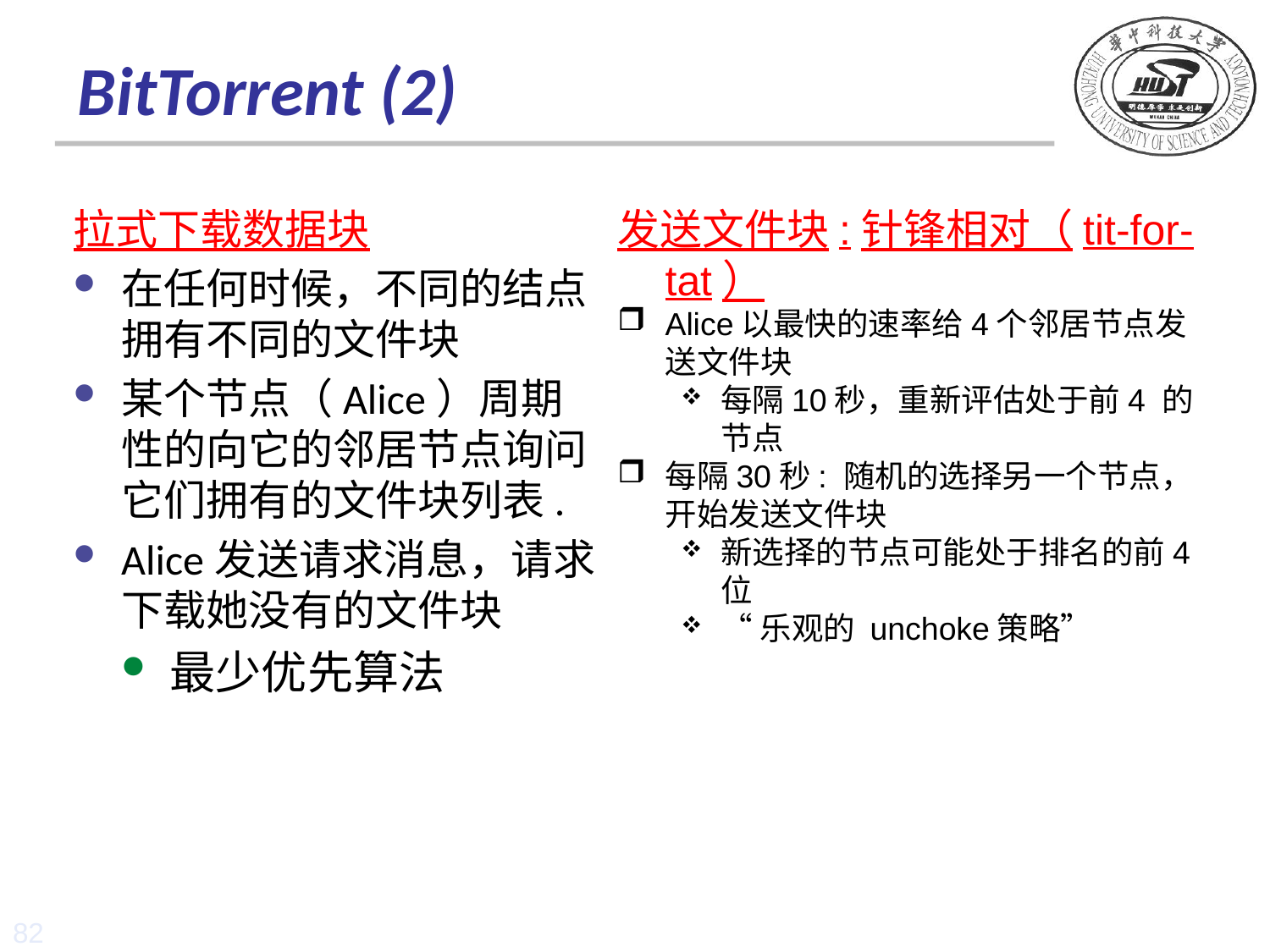

# BitTorrent (2)
拉式下载数据块
在任何时候，不同的结点拥有不同的文件块
某个节点（Alice）周期性的向它的邻居节点询问它们拥有的文件块列表.
Alice发送请求消息，请求下载她没有的文件块
最少优先算法
发送文件块:针锋相对（tit-for-tat）
Alice以最快的速率给4个邻居节点发送文件块
每隔10秒，重新评估处于前4 的节点
每隔30秒: 随机的选择另一个节点，开始发送文件块
新选择的节点可能处于排名的前4位
“乐观的 unchoke策略”

82